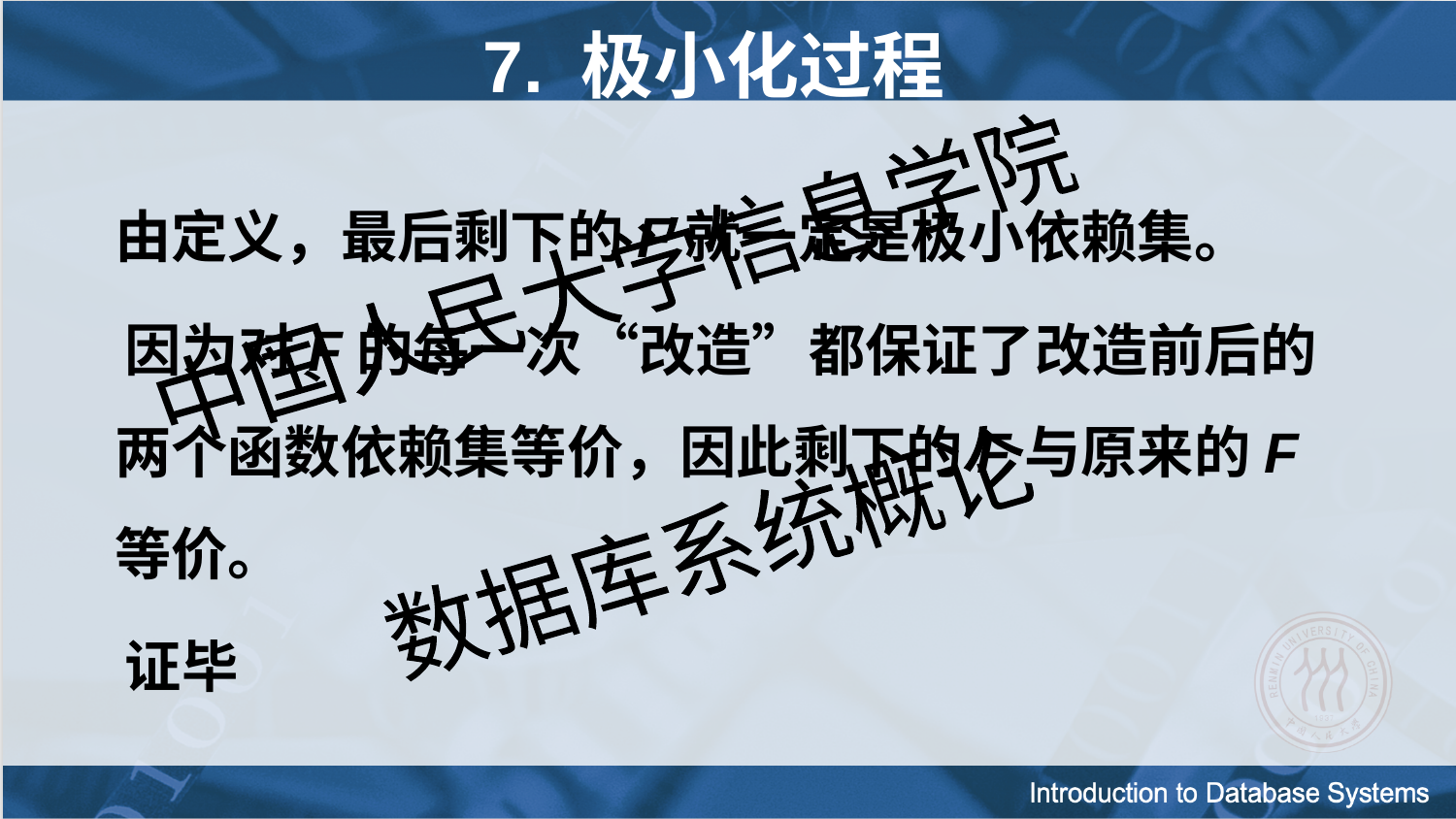

# 7. 极小化过程
	由定义，最后剩下的F就一定是极小依赖集。
    因为对F的每一次“改造”都保证了改造前后的两个函数依赖集等价，因此剩下的F与原来的F等价。
    证毕